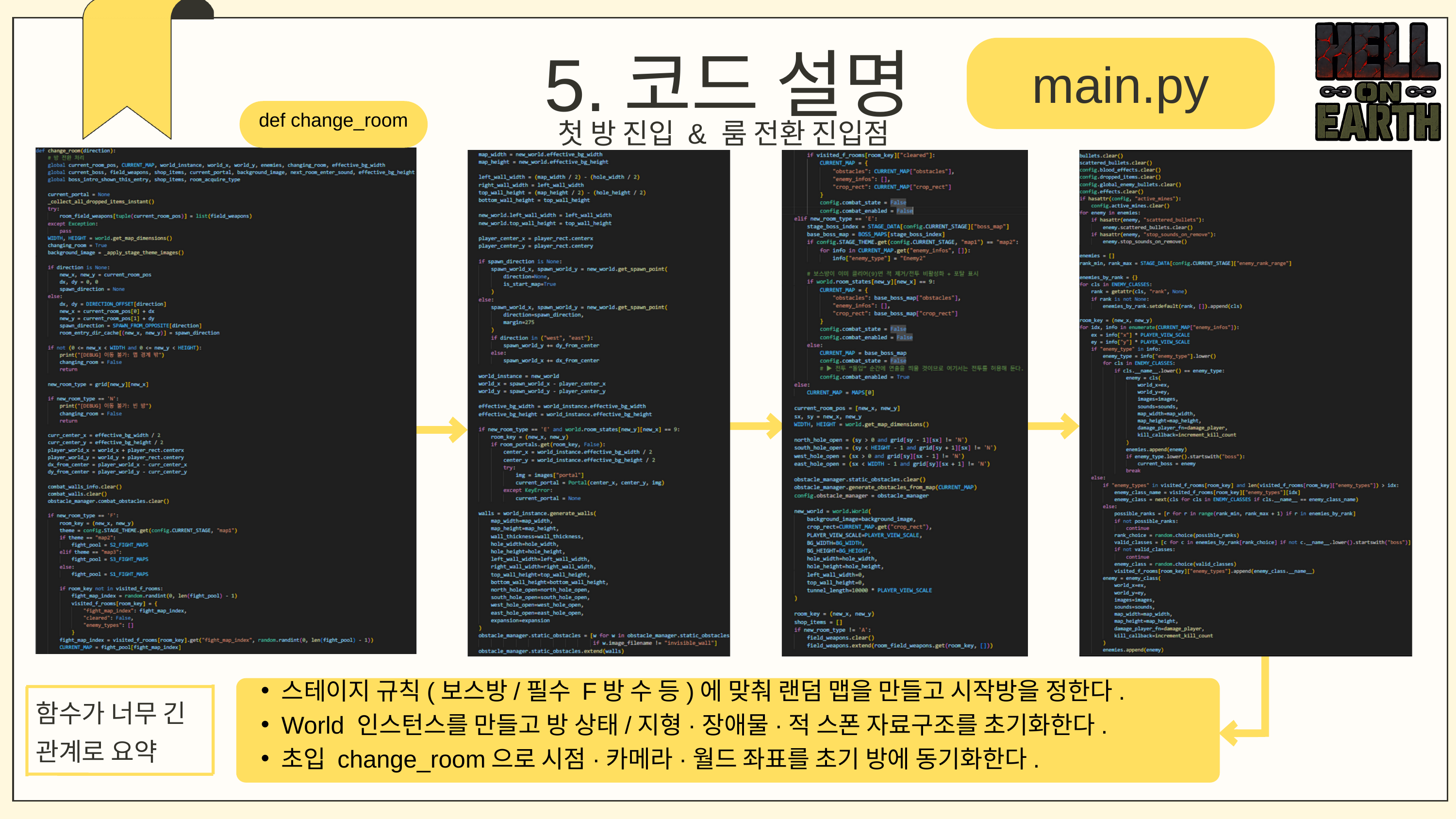

5.코드 설명

main.py

def change_room
첫 방 진입 & 룸 전환 진입점

스테이지 규칙(보스방/필수 F방 수 등)에 맞춰 랜덤 맵을 만들고 시작방을 정한다.
World 인스턴스를 만들고 방 상태/지형·장애물·적 스폰 자료구조를 초기화한다.
초입 change_room으로 시점·카메라·월드 좌표를 초기 방에 동기화한다.

함수가 너무 긴
관계로 요약